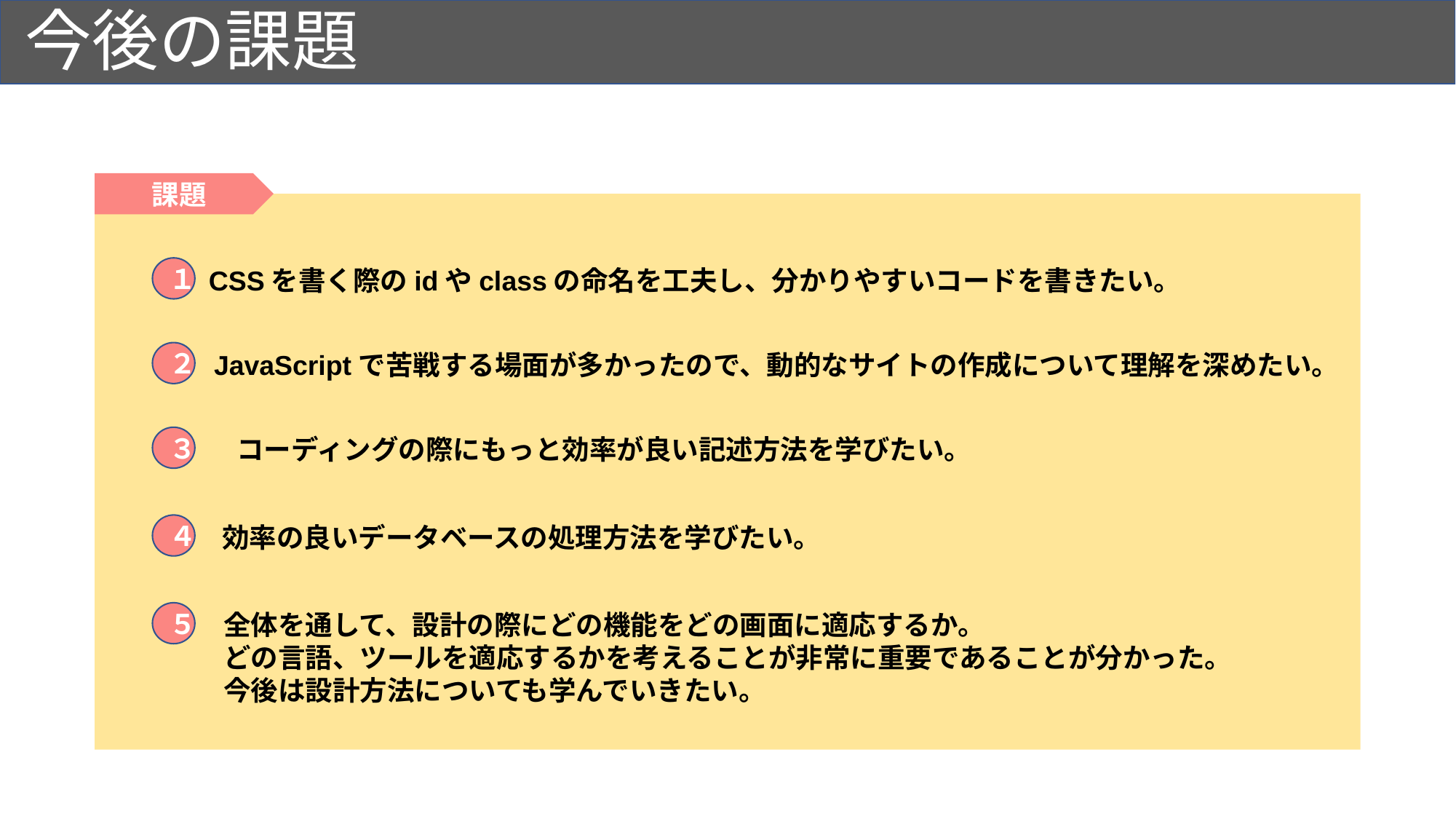

# 今後の課題
課題

１
CSSを書く際のidやclassの命名を工夫し、分かりやすいコードを書きたい。
２
JavaScriptで苦戦する場面が多かったので、動的なサイトの作成について理解を深めたい。
３
コーディングの際にもっと効率が良い記述方法を学びたい。
４
効率の良いデータベースの処理方法を学びたい。
５
全体を通して、設計の際にどの機能をどの画面に適応するか。
どの言語、ツールを適応するかを考えることが非常に重要であることが分かった。
今後は設計方法についても学んでいきたい。